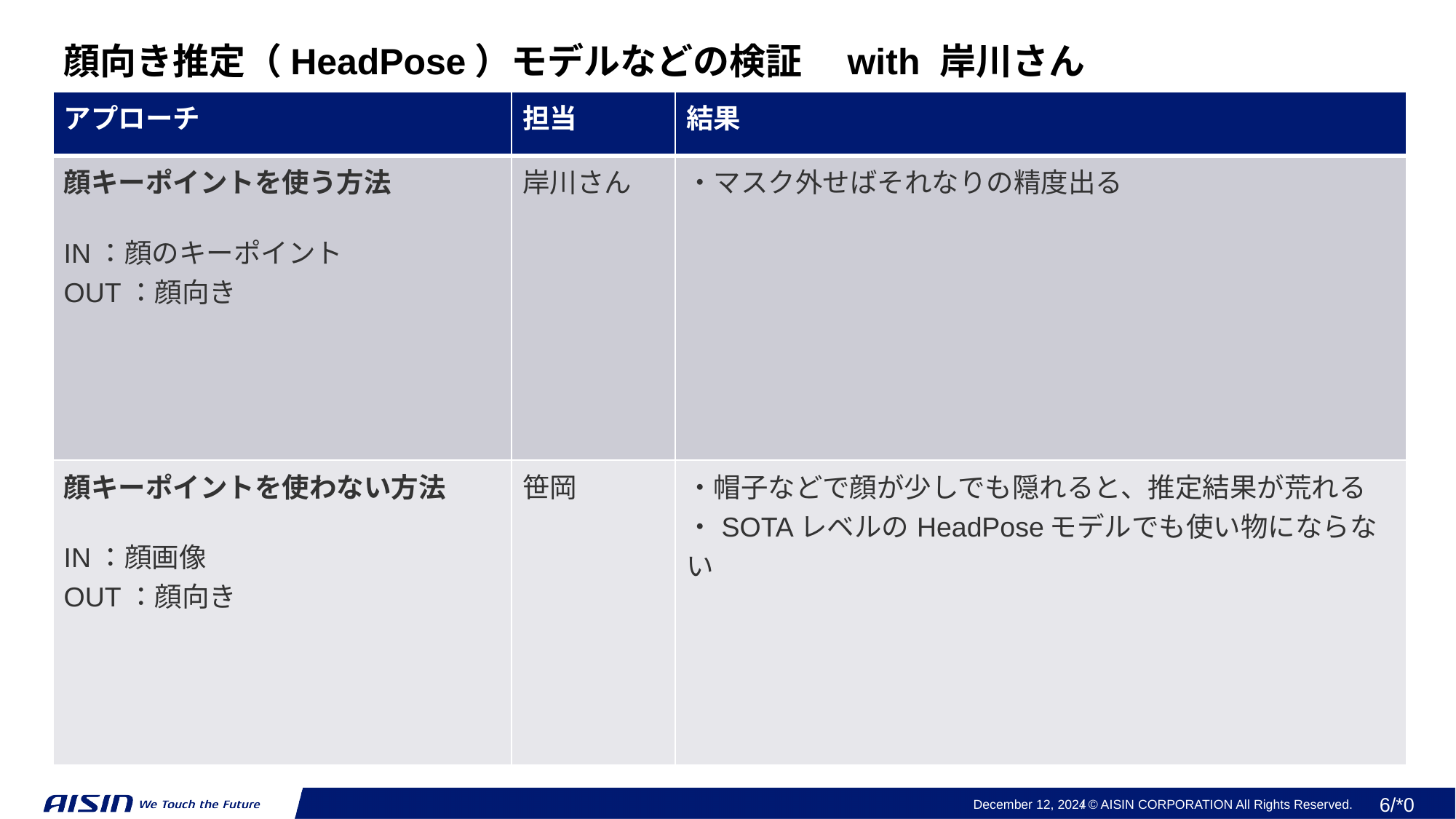

顔向き推定（HeadPose）モデルなどの検証　with 岸川さん
| アプローチ | 担当 | 結果 |
| --- | --- | --- |
| 顔キーポイントを使う方法 IN：顔のキーポイント OUT：顔向き | 岸川さん | ・マスク外せばそれなりの精度出る |
| 顔キーポイントを使わない方法 IN：顔画像 OUT：顔向き | 笹岡 | ・帽子などで顔が少しでも隠れると、推定結果が荒れる ・SOTAレベルのHeadPoseモデルでも使い物にならない |

December 12, 2024